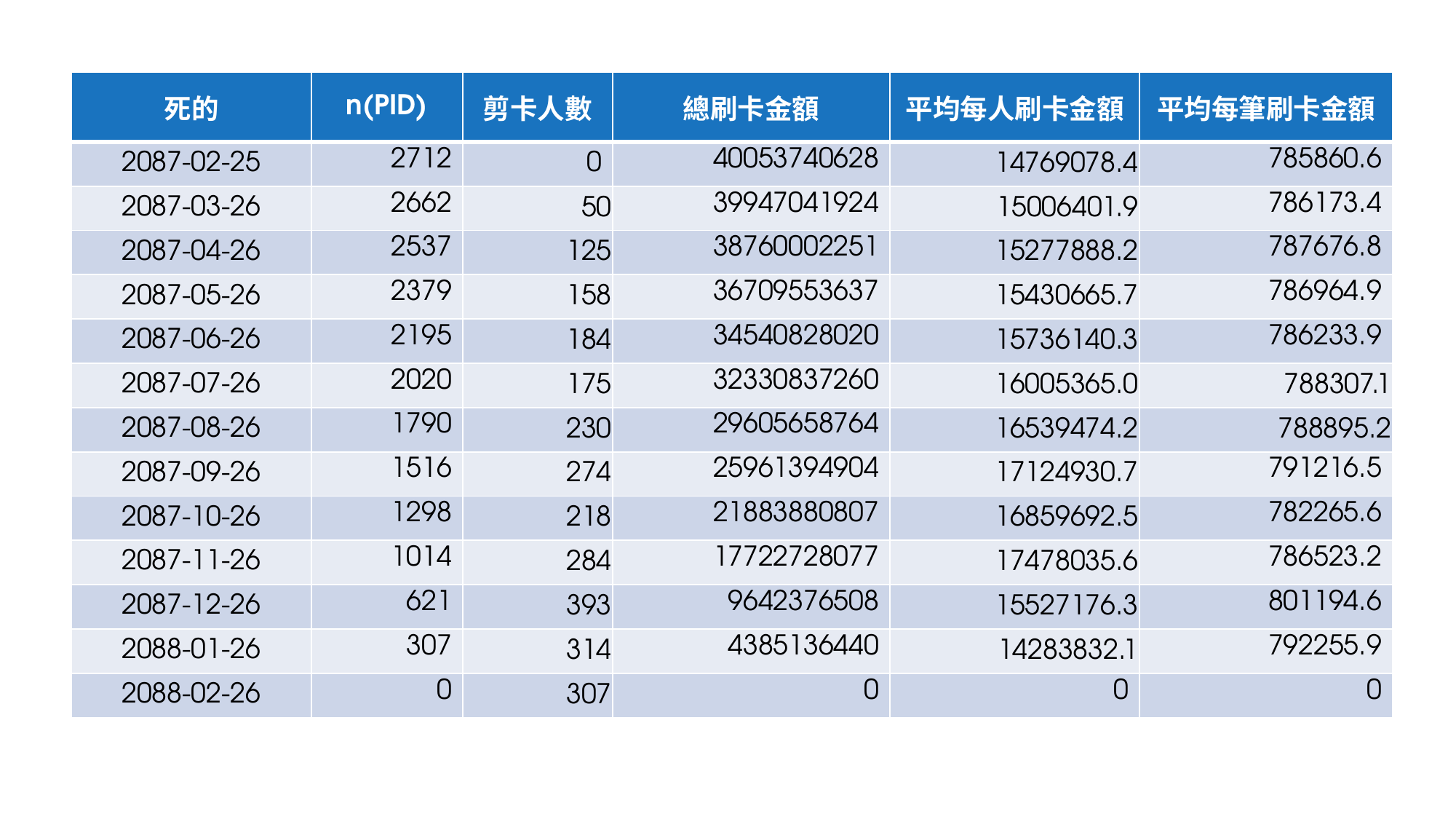

| 死的 | n(PID) | 剪卡人數 | 總刷卡金額 | 平均每人刷卡金額 | 平均每筆刷卡金額 |
| --- | --- | --- | --- | --- | --- |
| 2087-02-25 | 2712 | 0 | 40053740628 | 14769078.4 | 785860.6 |
| 2087-03-26 | 2662 | 50 | 39947041924 | 15006401.9 | 786173.4 |
| 2087-04-26 | 2537 | 125 | 38760002251 | 15277888.2 | 787676.8 |
| 2087-05-26 | 2379 | 158 | 36709553637 | 15430665.7 | 786964.9 |
| 2087-06-26 | 2195 | 184 | 34540828020 | 15736140.3 | 786233.9 |
| 2087-07-26 | 2020 | 175 | 32330837260 | 16005365.0 | 788307.1 |
| 2087-08-26 | 1790 | 230 | 29605658764 | 16539474.2 | 788895.2 |
| 2087-09-26 | 1516 | 274 | 25961394904 | 17124930.7 | 791216.5 |
| 2087-10-26 | 1298 | 218 | 21883880807 | 16859692.5 | 782265.6 |
| 2087-11-26 | 1014 | 284 | 17722728077 | 17478035.6 | 786523.2 |
| 2087-12-26 | 621 | 393 | 9642376508 | 15527176.3 | 801194.6 |
| 2088-01-26 | 307 | 314 | 4385136440 | 14283832.1 | 792255.9 |
| 2088-02-26 | 0 | 307 | 0 | 0 | 0 |